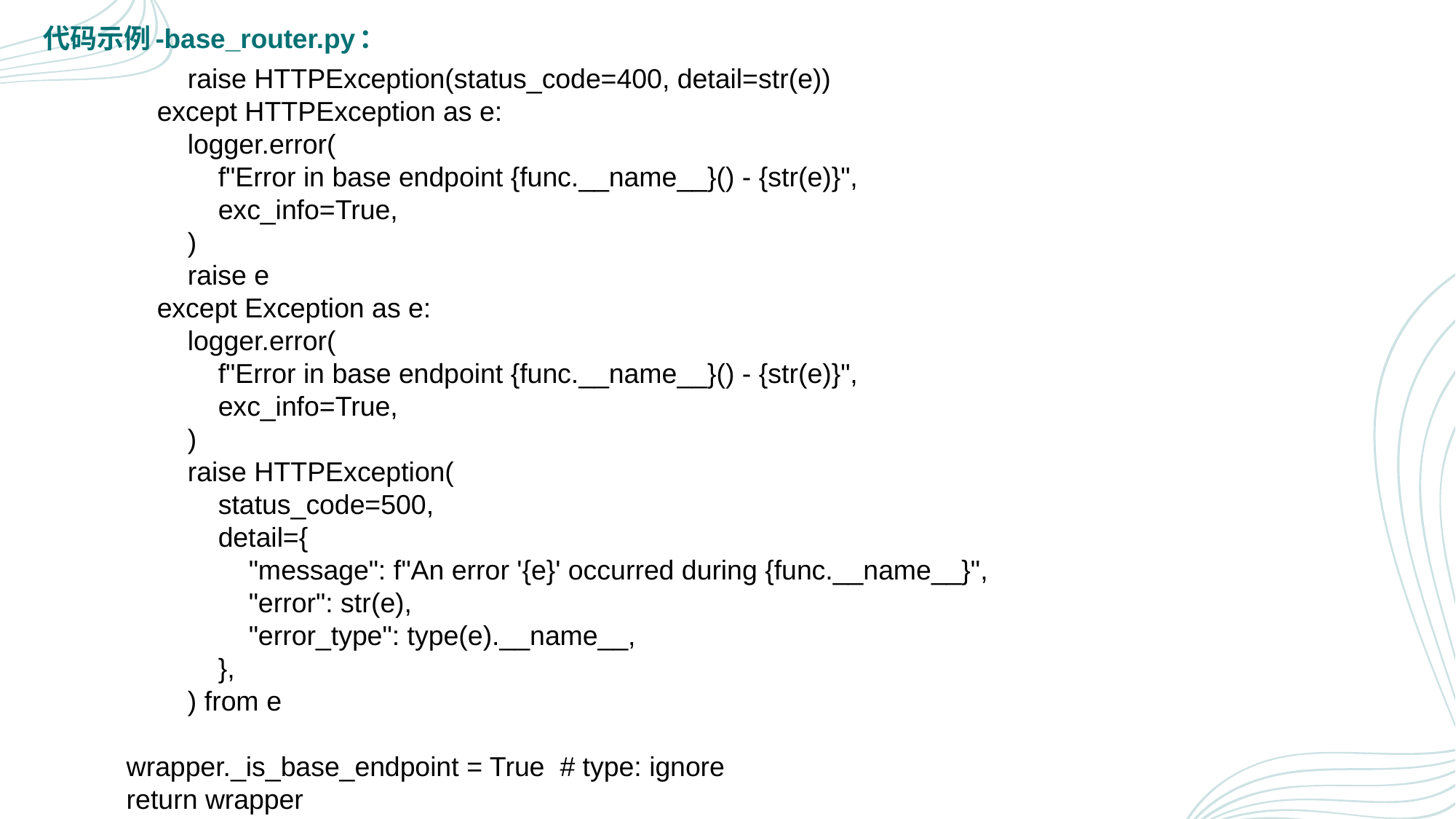

代码示例-base_router.py：
                raise HTTPException(status_code=400, detail=str(e))
            except HTTPException as e:
                logger.error(
                    f"Error in base endpoint {func.__name__}() - {str(e)}",
                    exc_info=True,
                )
                raise e
            except Exception as e:
                logger.error(
                    f"Error in base endpoint {func.__name__}() - {str(e)}",
                    exc_info=True,
                )
                raise HTTPException(
                    status_code=500,
                    detail={
                        "message": f"An error '{e}' occurred during {func.__name__}",
                        "error": str(e),
                        "error_type": type(e).__name__,
                    },
                ) from e

        wrapper._is_base_endpoint = True  # type: ignore
        return wrapper